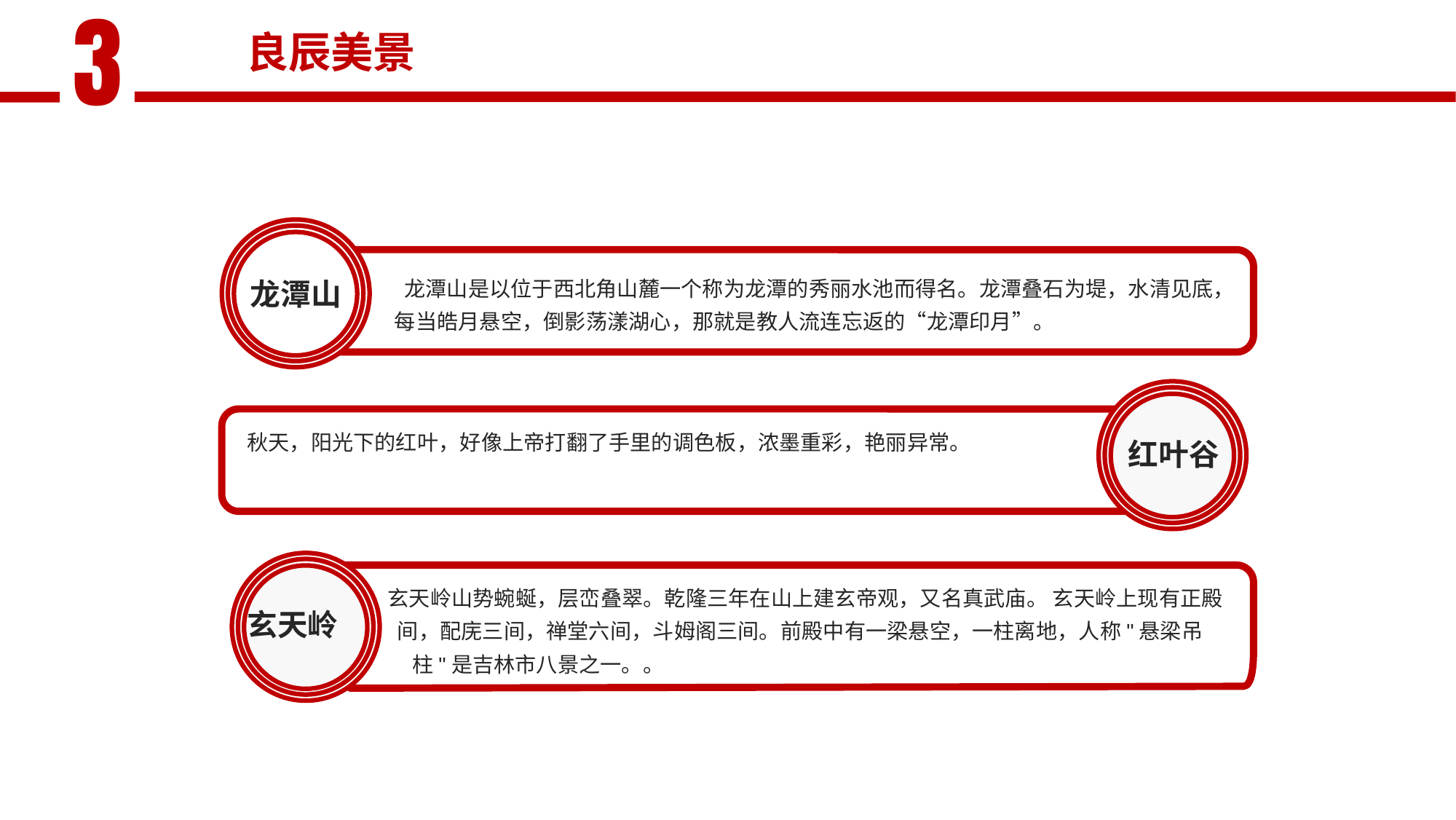

良辰美景

 龙潭山是以位于西北角山麓一个称为龙潭的秀丽水池而得名。龙潭叠石为堤，水清见底，每当皓月悬空，倒影荡漾湖心，那就是教人流连忘返的“龙潭印月”。
龙潭山

秋天，阳光下的红叶，好像上帝打翻了手里的调色板，浓墨重彩，艳丽异常。

红叶谷

 玄天岭山势蜿蜒，层峦叠翠。乾隆三年在山上建玄帝观，又名真武庙。 玄天岭上现有正殿
   间，配庑三间，禅堂六间，斗姆阁三间。前殿中有一梁悬空，一柱离地，人称"悬梁吊柱"是吉林市八景之一。。
玄天岭